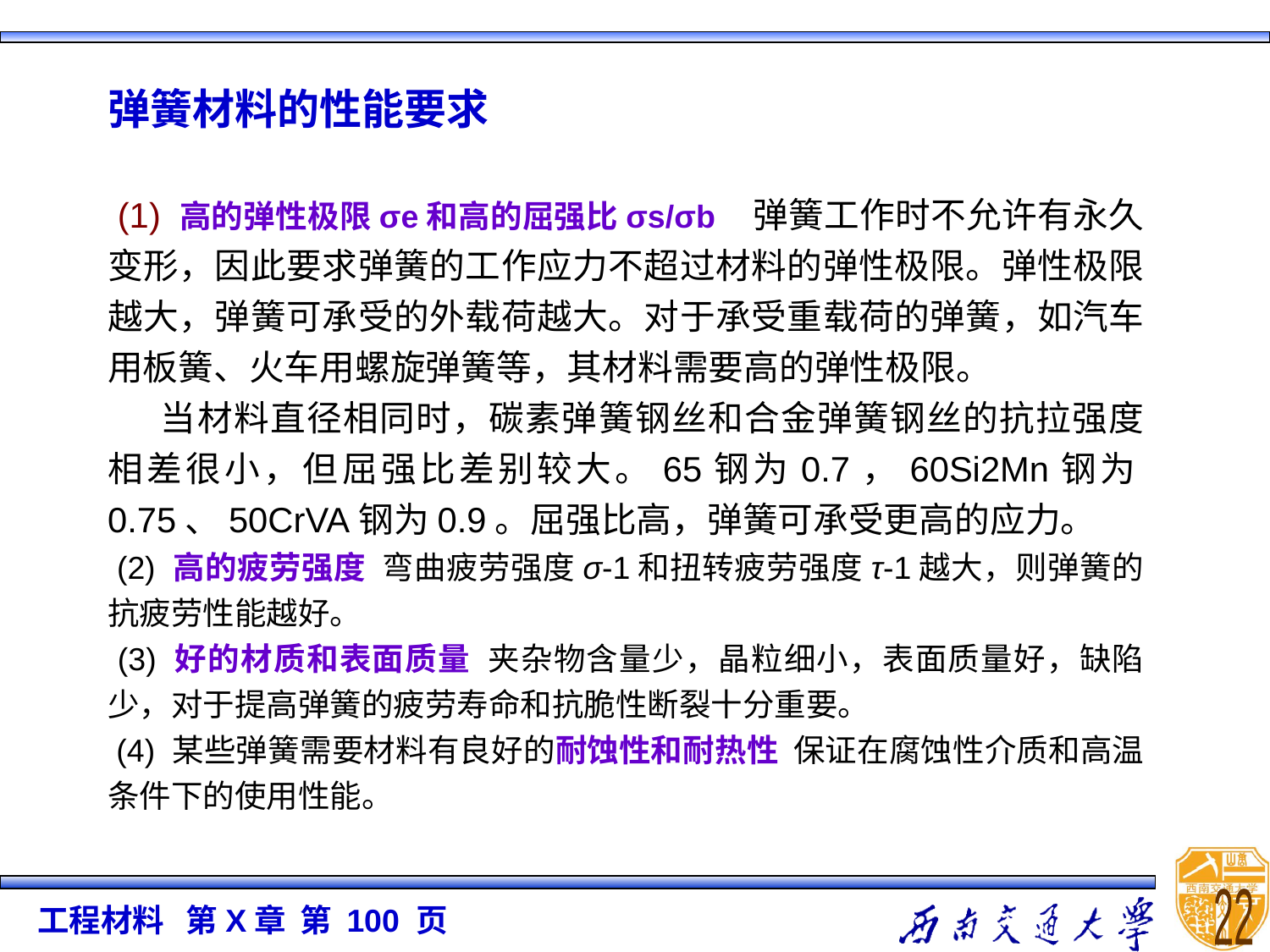

弹簧材料的性能要求

 (1) 高的弹性极限σe和高的屈强比σs/σb   弹簧工作时不允许有永久变形，因此要求弹簧的工作应力不超过材料的弹性极限。弹性极限越大，弹簧可承受的外载荷越大。对于承受重载荷的弹簧，如汽车用板簧、火车用螺旋弹簧等，其材料需要高的弹性极限。
     当材料直径相同时，碳素弹簧钢丝和合金弹簧钢丝的抗拉强度相差很小，但屈强比差别较大。65钢为0.7，60Si2Mn钢为0.75、50CrVA钢为0.9。屈强比高，弹簧可承受更高的应力。
 (2) 高的疲劳强度  弯曲疲劳强度σ-1和扭转疲劳强度τ-1越大，则弹簧的抗疲劳性能越好。
 (3) 好的材质和表面质量  夹杂物含量少，晶粒细小，表面质量好，缺陷少，对于提高弹簧的疲劳寿命和抗脆性断裂十分重要。
 (4) 某些弹簧需要材料有良好的耐蚀性和耐热性  保证在腐蚀性介质和高温条件下的使用性能。
22